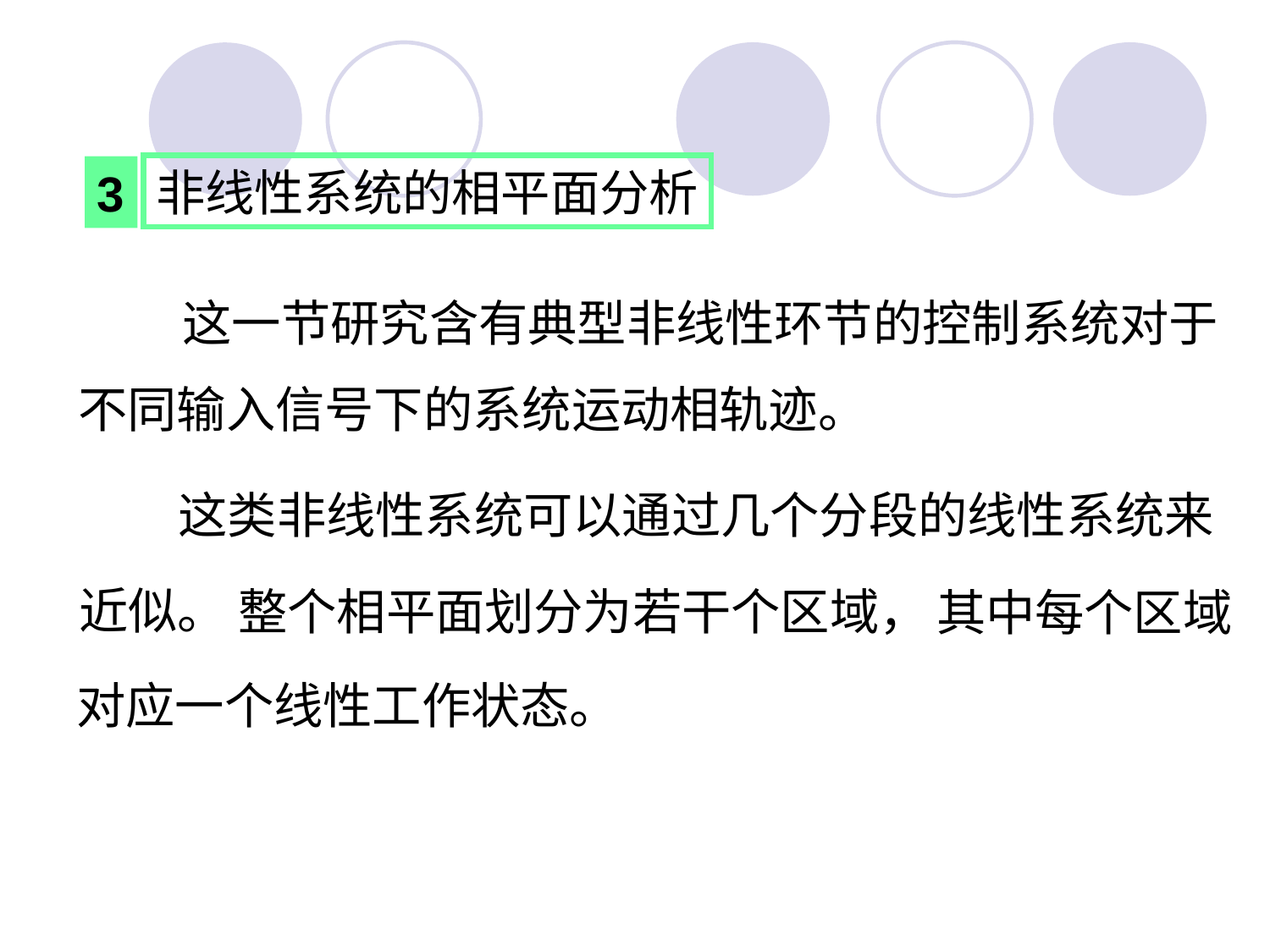

非线性系统的相平面分析
3
这一节研究含有典型非线性环节的控制系统对于
不同输入信号下的系统运动相轨迹。
这类非线性系统可以通过几个分段的线性系统来
近似。
整个相平面划分为若干个区域，
其中每个区域
对应一个线性工作状态。
28